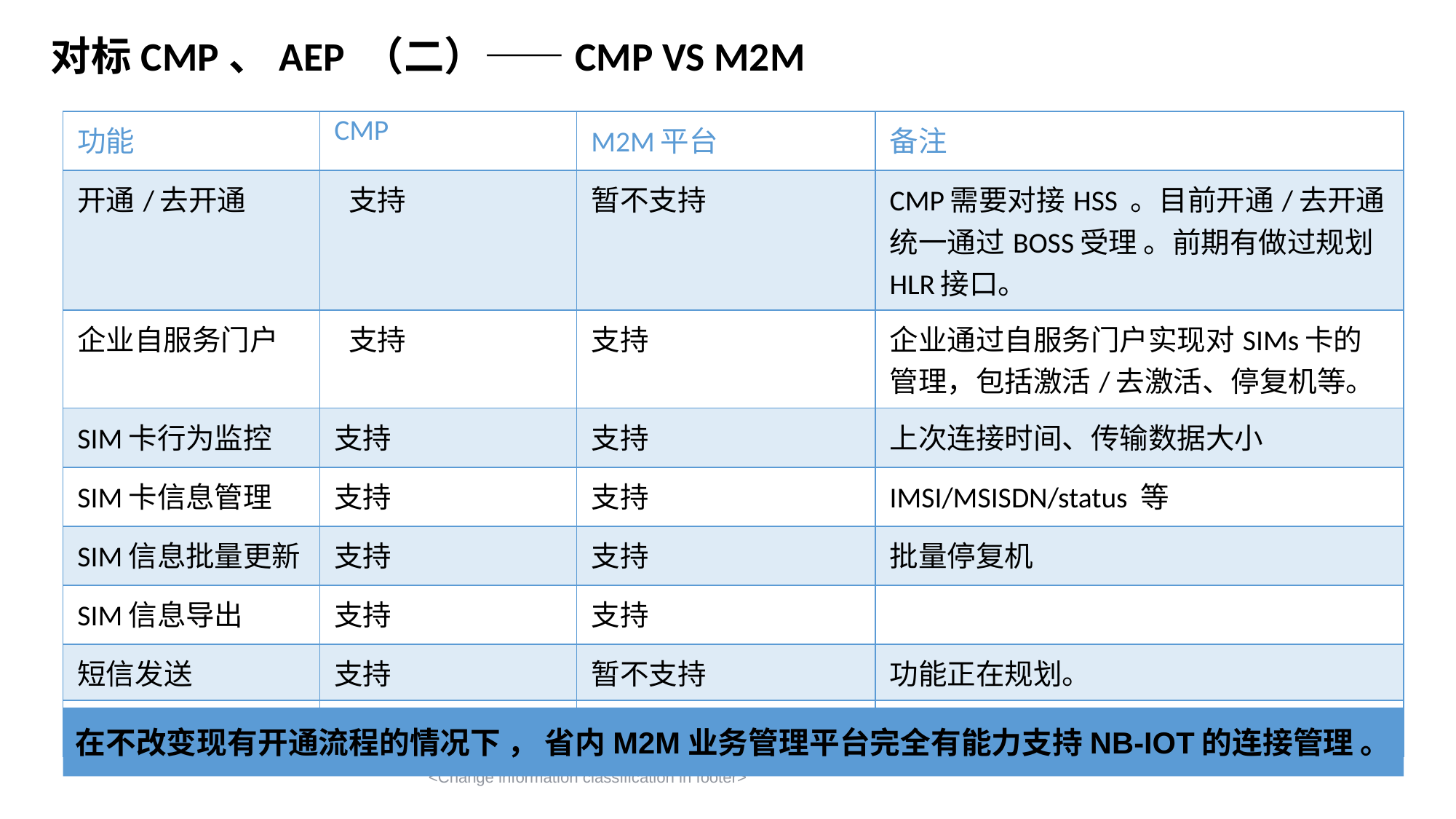

对标CMP、AEP （二）——CMP VS M2M
| 功能 | CMP | M2M平台 | 备注 |
| --- | --- | --- | --- |
| 开通/去开通 | 支持 | 暂不支持 | CMP需要对接HSS 。目前开通/去开通统一通过BOSS受理 。前期有做过规划HLR接口。 |
| 企业自服务门户 | 支持 | 支持 | 企业通过自服务门户实现对SIMs卡的管理，包括激活/去激活、停复机等。 |
| SIM卡行为监控 | 支持 | 支持 | 上次连接时间、传输数据大小 |
| SIM卡信息管理 | 支持 | 支持 | IMSI/MSISDN/status 等 |
| SIM信息批量更新 | 支持 | 支持 | 批量停复机 |
| SIM信息导出 | 支持 | 支持 |  |
| 短信发送 | 支持 | 暂不支持 | 功能正在规划。 |
| API接口 | 支持 | 支持 | 面向企业客户提供API接口开放 |
在不改变现有开通流程的情况下 ， 省内M2M业务管理平台完全有能力支持NB-IOT的连接管理 。
<Change information classification in footer>